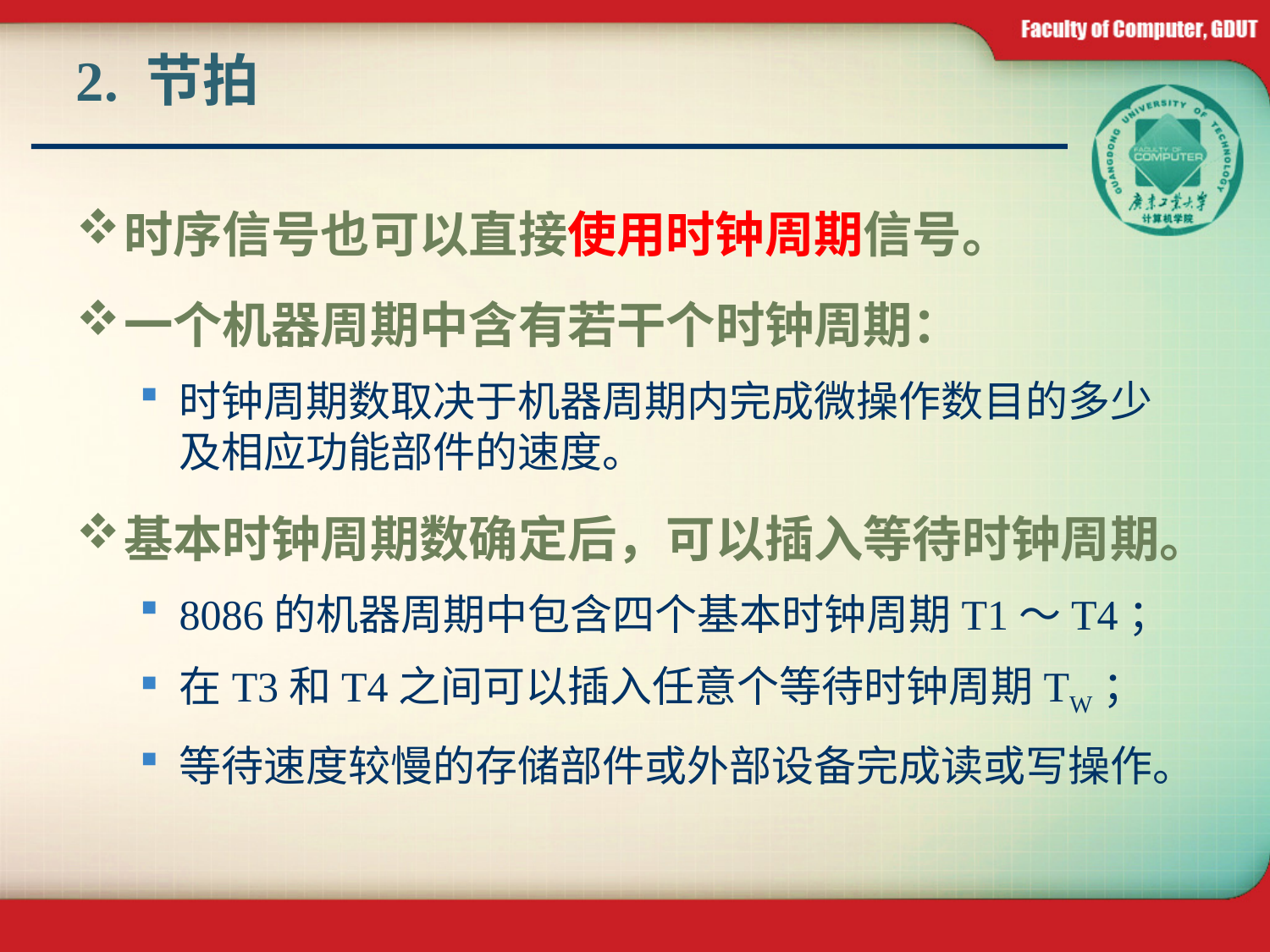

# 2. 节拍
时序信号也可以直接使用时钟周期信号。
一个机器周期中含有若干个时钟周期：
时钟周期数取决于机器周期内完成微操作数目的多少及相应功能部件的速度。
基本时钟周期数确定后，可以插入等待时钟周期。
8086的机器周期中包含四个基本时钟周期T1～T4；
在T3和T4之间可以插入任意个等待时钟周期TW；
等待速度较慢的存储部件或外部设备完成读或写操作。